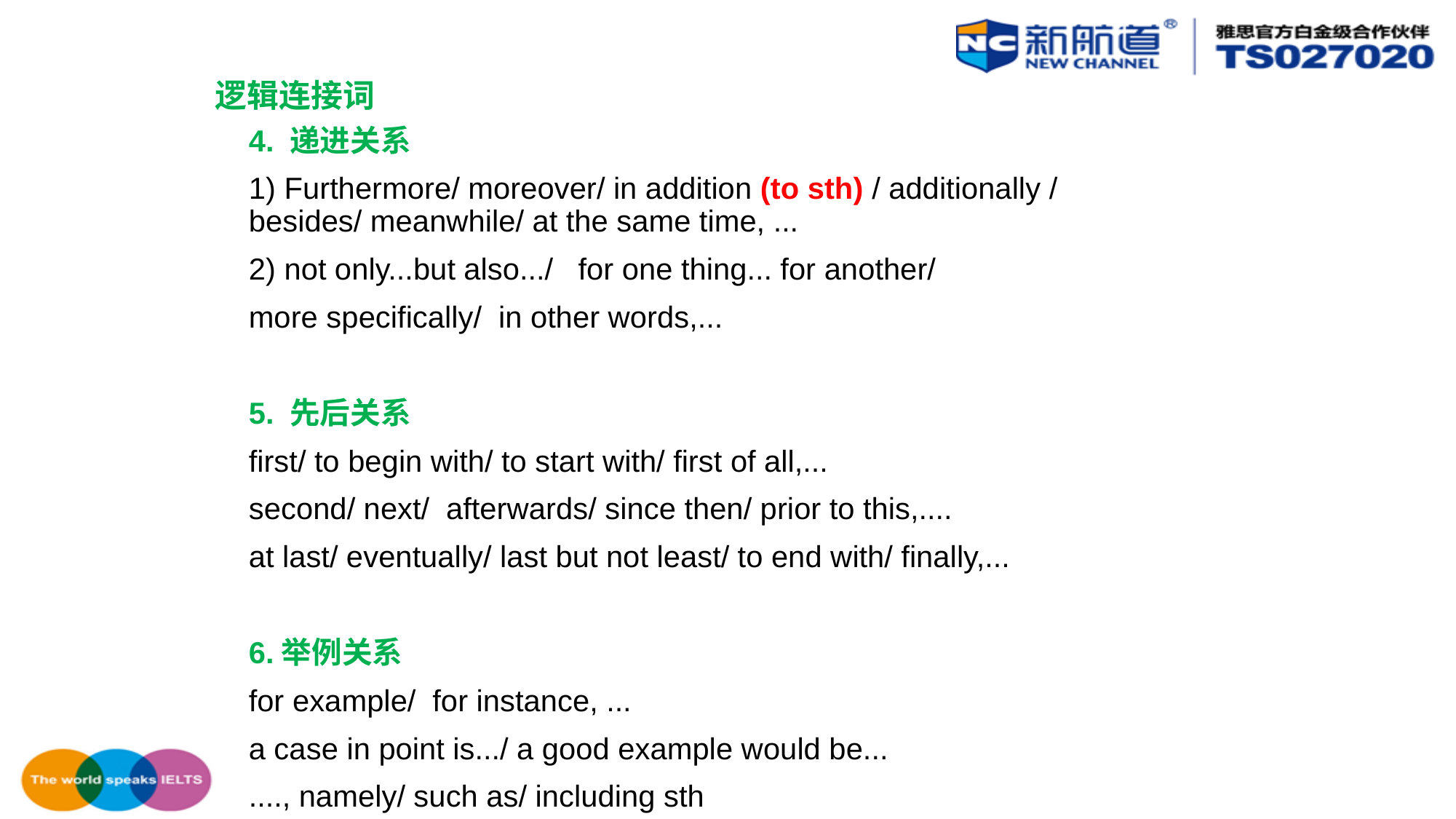

# 逻辑连接词
4. 递进关系
1) Furthermore/ moreover/ in addition (to sth) / additionally / besides/ meanwhile/ at the same time, ...
2) not only...but also.../   for one thing... for another/
more specifically/  in other words,...

5. 先后关系
first/ to begin with/ to start with/ first of all,...
second/ next/  afterwards/ since then/ prior to this,....
at last/ eventually/ last but not least/ to end with/ finally,...

6.举例关系
for example/  for instance, ...
a case in point is.../ a good example would be...
...., namely/ such as/ including sth